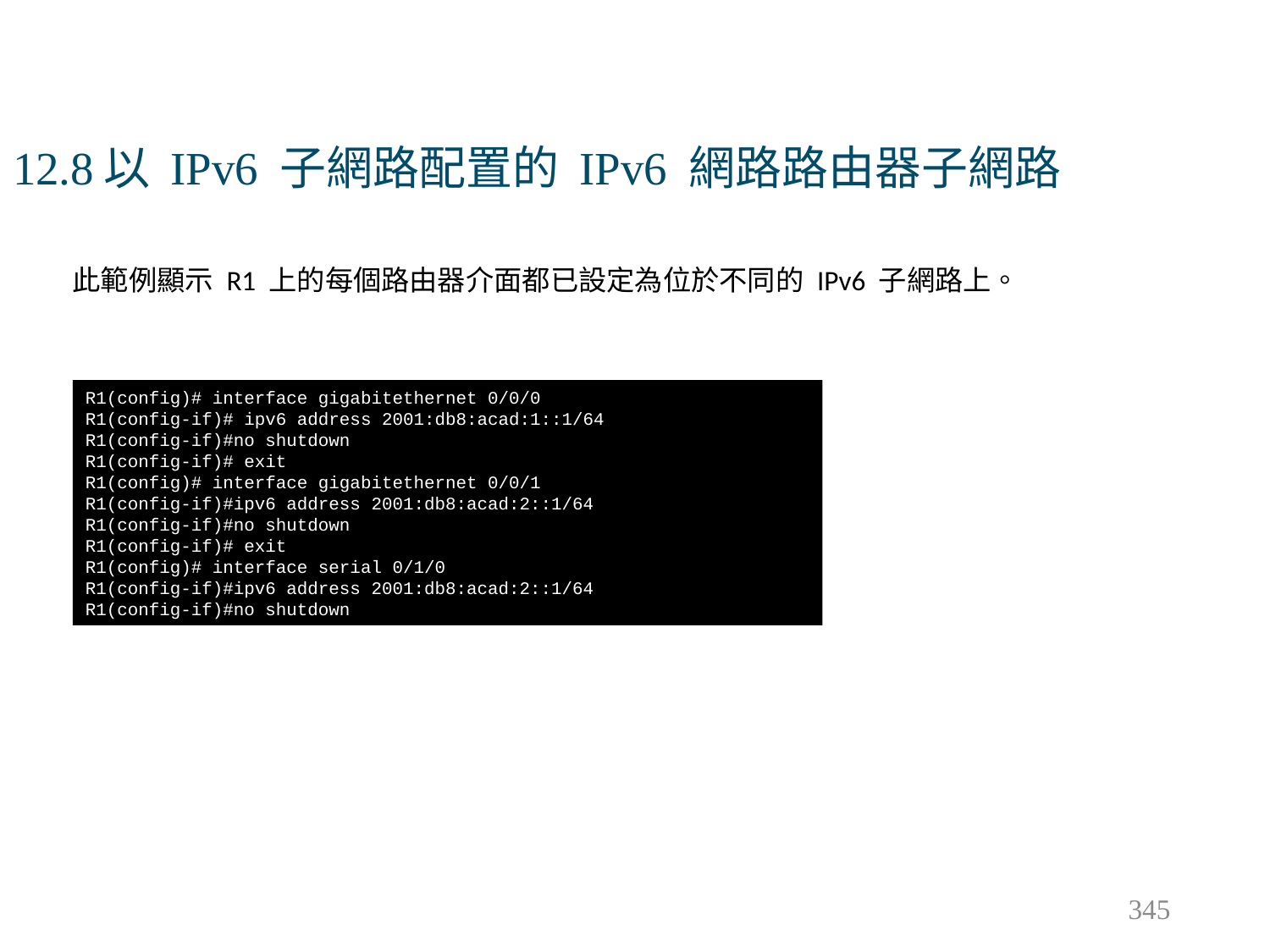

# 12.8以 IPv6 子網路配置的 IPv6 網路路由器子網路
此範例顯示 R1 上的每個路由器介面都已設定為位於不同的 IPv6 子網路上。
R1(config)# interface gigabitethernet 0/0/0
R1(config-if)# ipv6 address 2001:db8:acad:1::1/64
R1(config-if)#no shutdown
R1(config-if)# exit
R1(config)# interface gigabitethernet 0/0/1
R1(config-if)#ipv6 address 2001:db8:acad:2::1/64
R1(config-if)#no shutdown
R1(config-if)# exit
R1(config)# interface serial 0/1/0
R1(config-if)#ipv6 address 2001:db8:acad:2::1/64
R1(config-if)#no shutdown
345